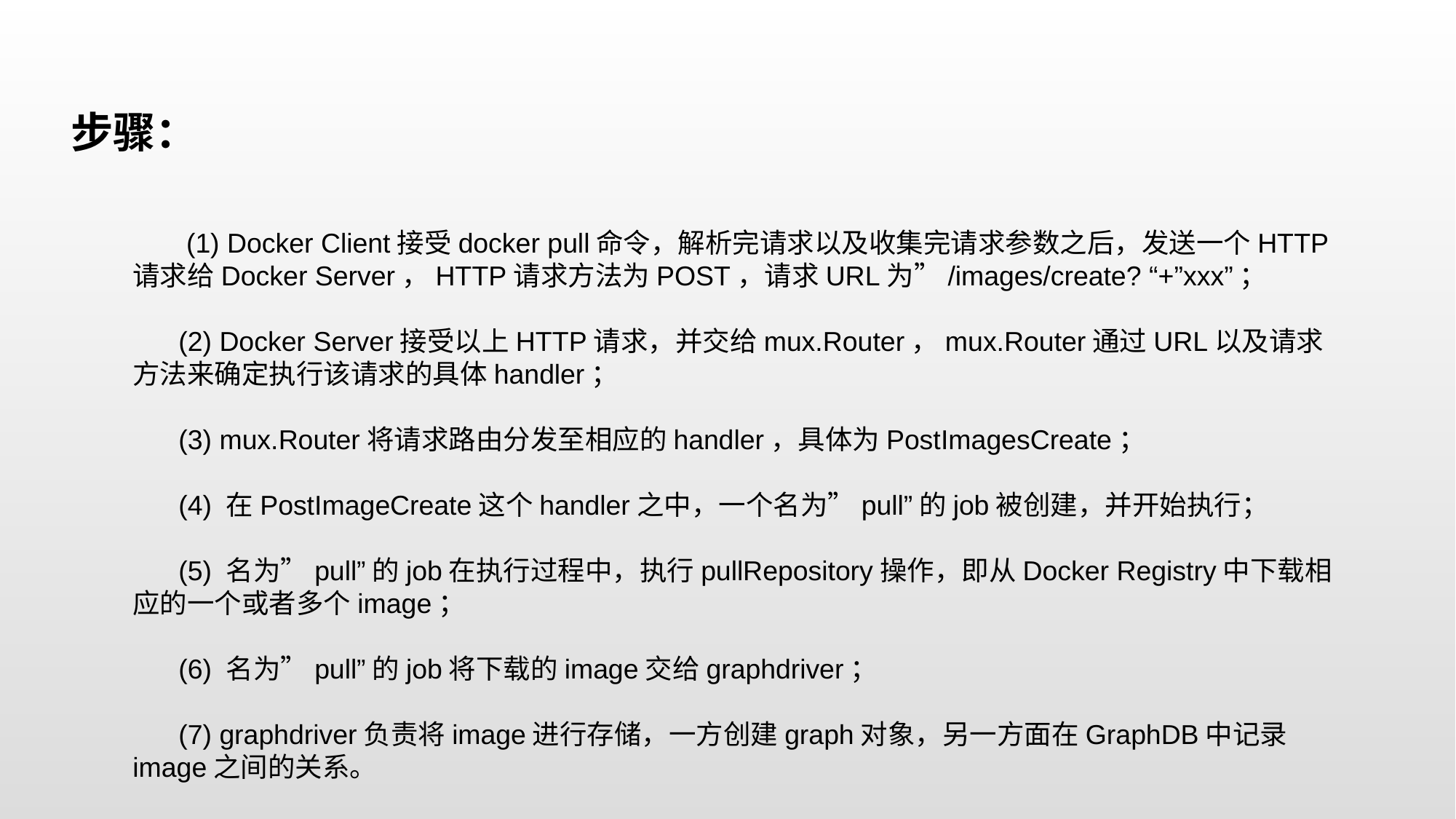

步骤：
       (1) Docker Client接受docker pull命令，解析完请求以及收集完请求参数之后，发送一个HTTP请求给Docker Server，HTTP请求方法为POST，请求URL为”/images/create? “+”xxx”；

      (2) Docker Server接受以上HTTP请求，并交给mux.Router，mux.Router通过URL以及请求方法来确定执行该请求的具体handler；

      (3) mux.Router将请求路由分发至相应的handler，具体为PostImagesCreate；

      (4) 在PostImageCreate这个handler之中，一个名为”pull”的job被创建，并开始执行；

      (5) 名为”pull”的job在执行过程中，执行pullRepository操作，即从Docker Registry中下载相应的一个或者多个image；

      (6) 名为”pull”的job将下载的image交给graphdriver；

      (7) graphdriver负责将image进行存储，一方创建graph对象，另一方面在GraphDB中记录image之间的关系。